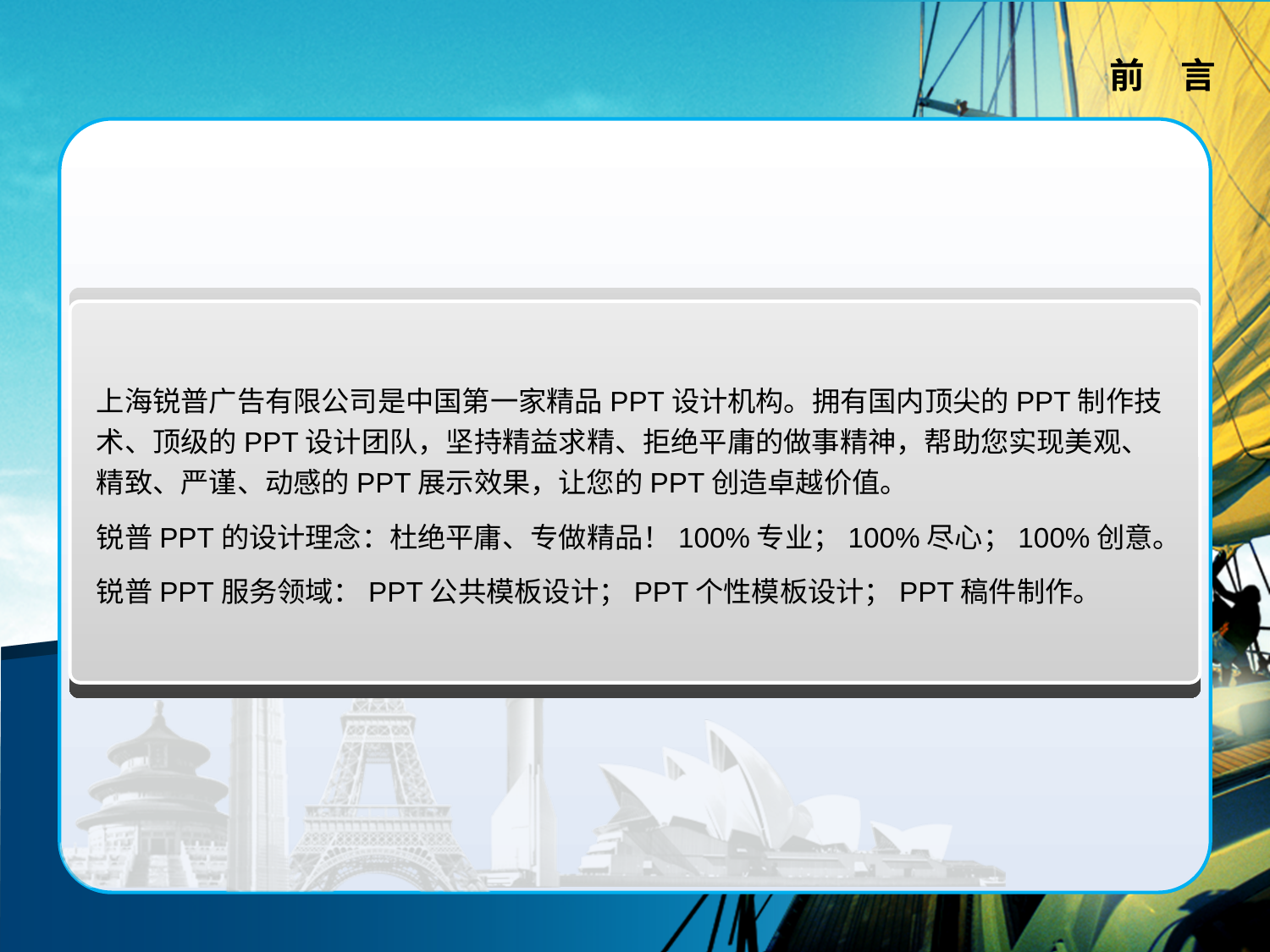

前　言

上海锐普广告有限公司是中国第一家精品PPT设计机构。拥有国内顶尖的PPT制作技术、顶级的PPT设计团队，坚持精益求精、拒绝平庸的做事精神，帮助您实现美观、精致、严谨、动感的PPT展示效果，让您的PPT创造卓越价值。
锐普PPT的设计理念：杜绝平庸、专做精品！100%专业；100%尽心；100%创意。
锐普PPT服务领域：PPT公共模板设计；PPT个性模板设计；PPT稿件制作。